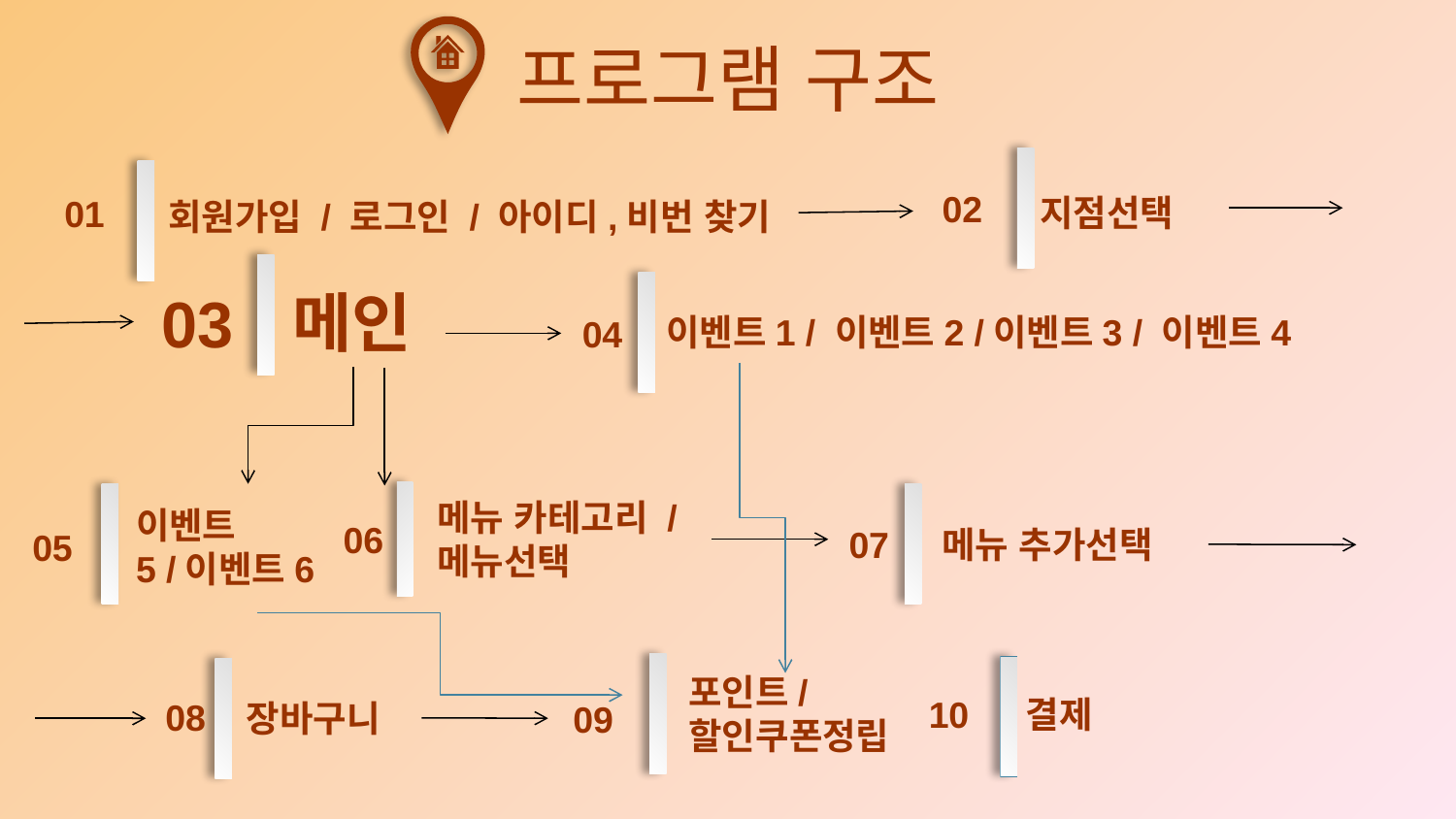

프로그램 구조

02
지점선택
01
회원가입 / 로그인 / 아이디,비번 찾기

메인
03
이벤트1 / 이벤트2 /이벤트3 / 이벤트4
04

메뉴 카테고리 / 메뉴선택
이벤트5 /이벤트6
06
07
메뉴 추가선택
05

포인트/할인쿠폰정립
10
결제
08
09
장바구니